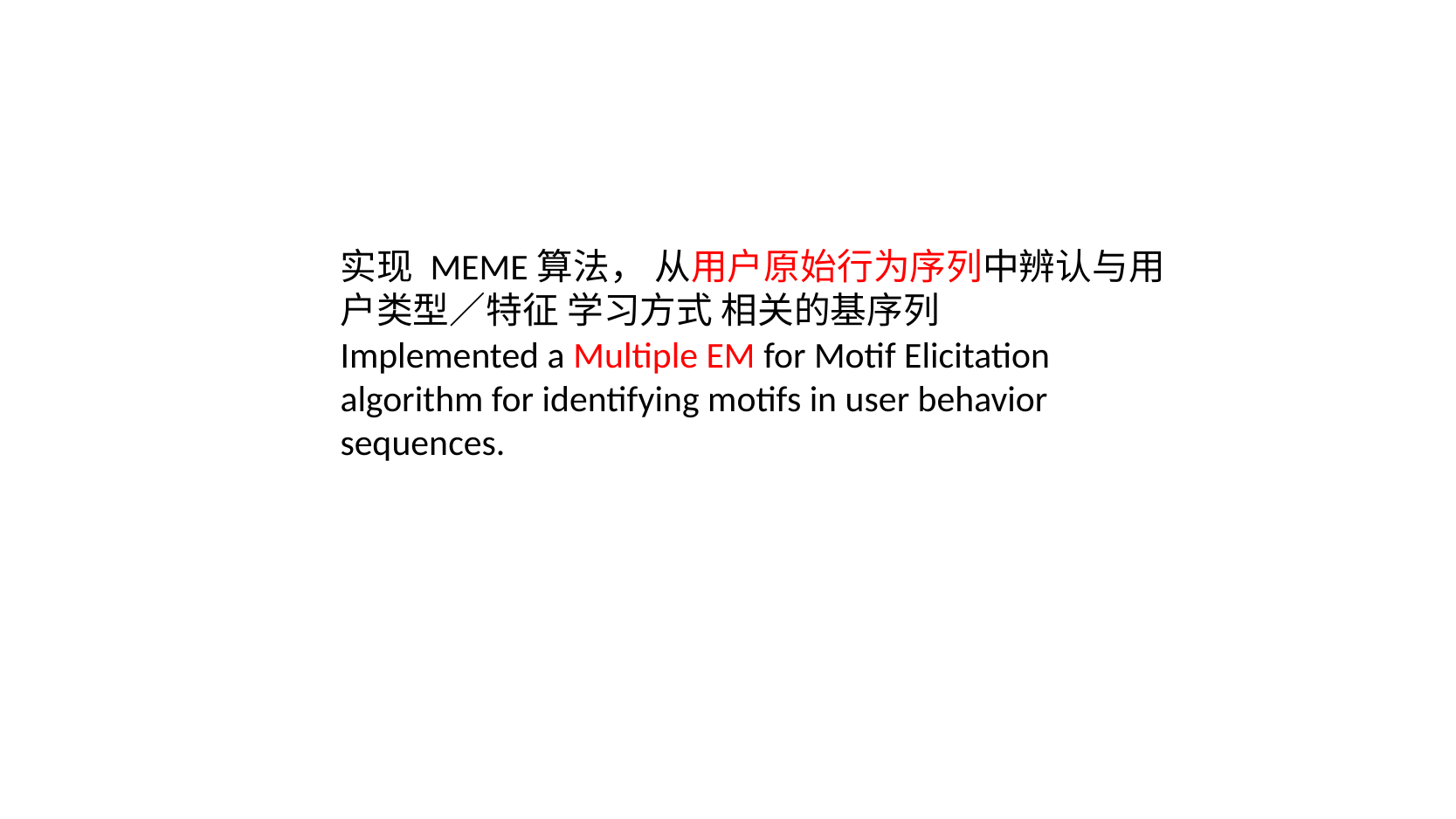

实现 MEME算法， 从用户原始行为序列中辨认与用户类型／特征 学习方式 相关的基序列
Implemented a Multiple EM for Motif Elicitation algorithm for identifying motifs in user behavior sequences.